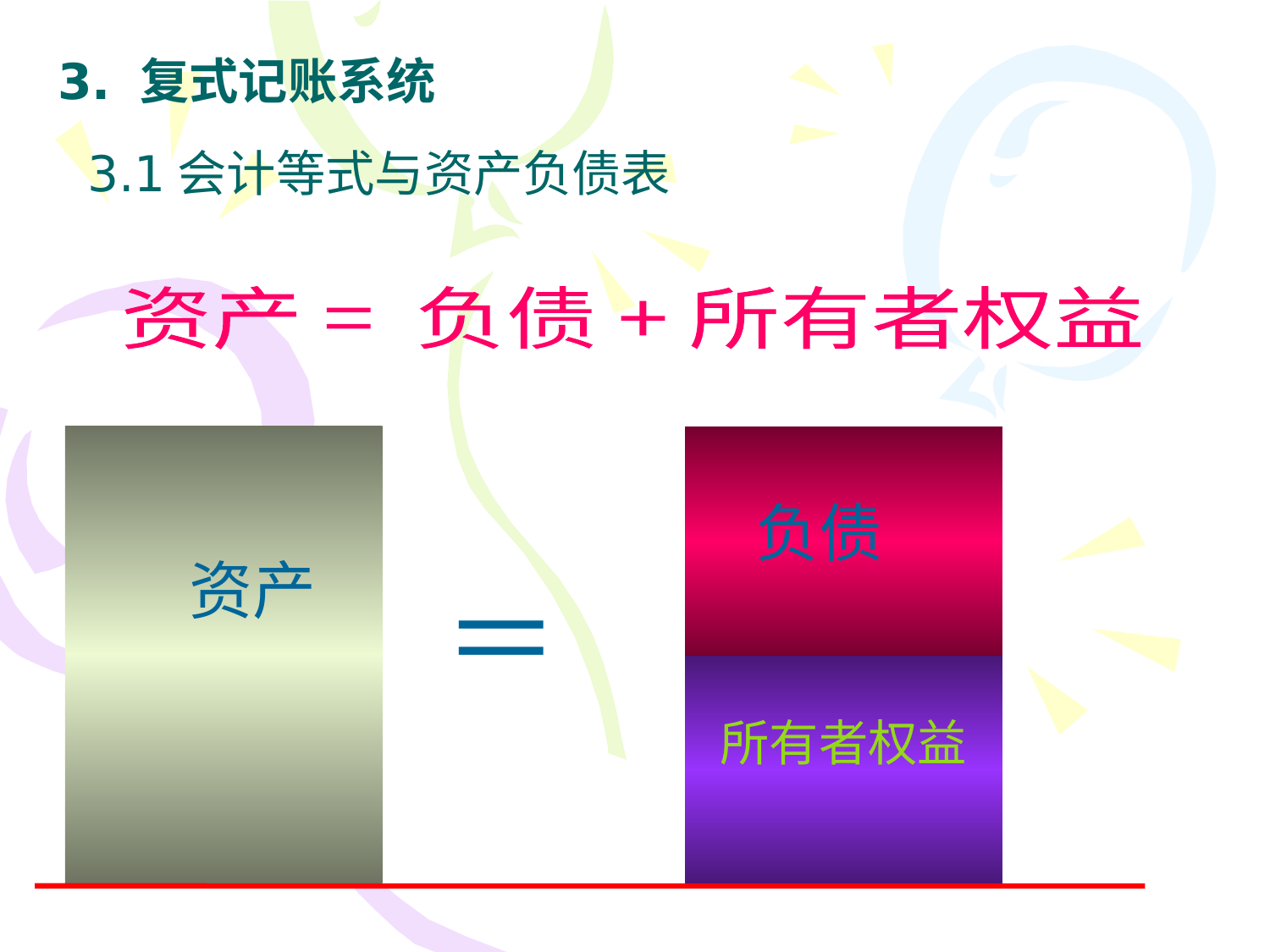

# 3. 复式记账系统
3.1会计等式与资产负债表
资产 =  负债 + 所有者权益

   资产

   负债
＝

 所有者权益
13